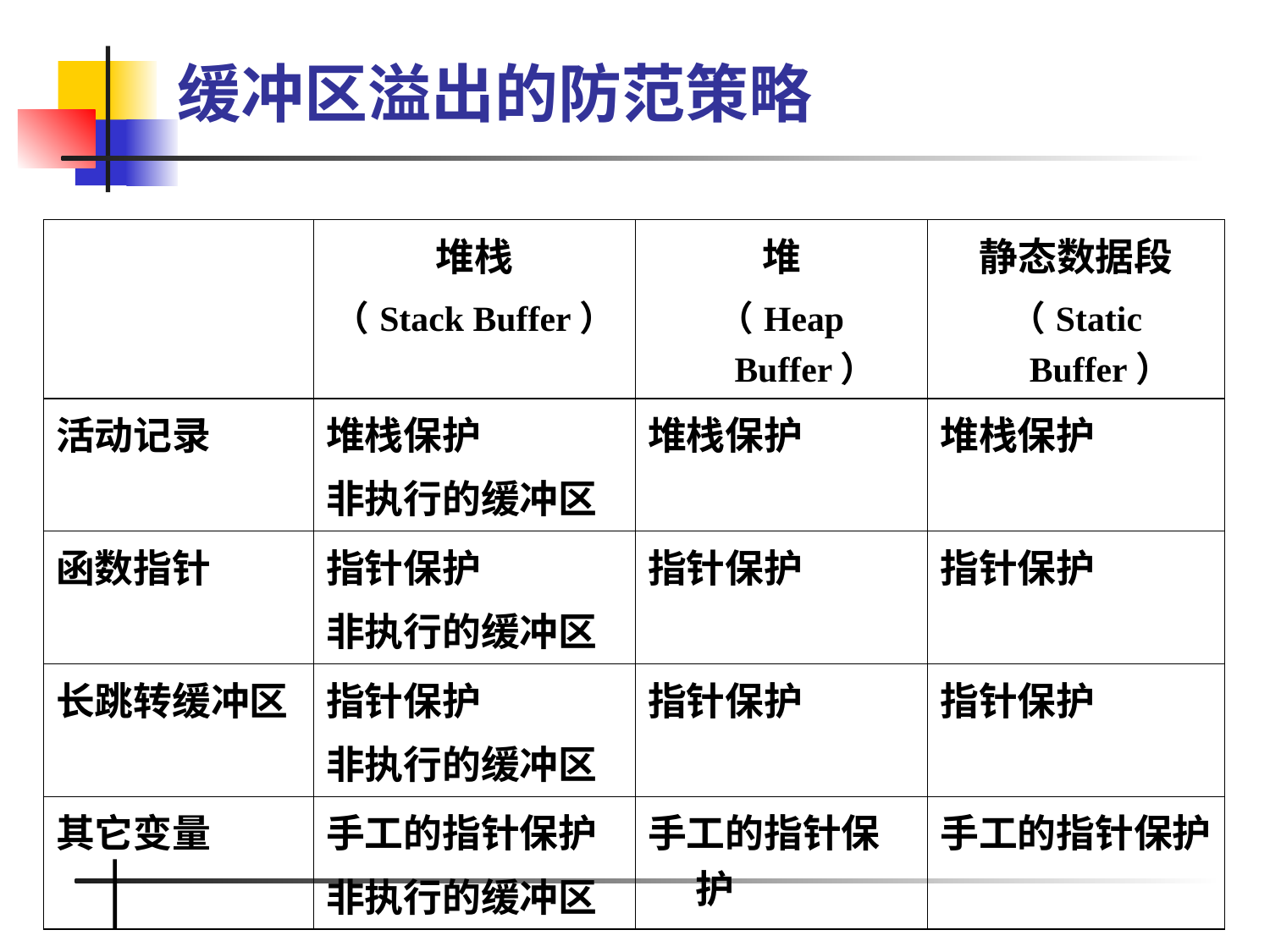

# 缓冲区溢出的防范策略
|  | 堆栈 （Stack Buffer） | 堆 （Heap Buffer） | 静态数据段 （Static Buffer） |
| --- | --- | --- | --- |
| 活动记录 | 堆栈保护 非执行的缓冲区 | 堆栈保护 | 堆栈保护 |
| 函数指针 | 指针保护 非执行的缓冲区 | 指针保护 | 指针保护 |
| 长跳转缓冲区 | 指针保护 非执行的缓冲区 | 指针保护 | 指针保护 |
| 其它变量 | 手工的指针保护 非执行的缓冲区 | 手工的指针保护 | 手工的指针保护 |